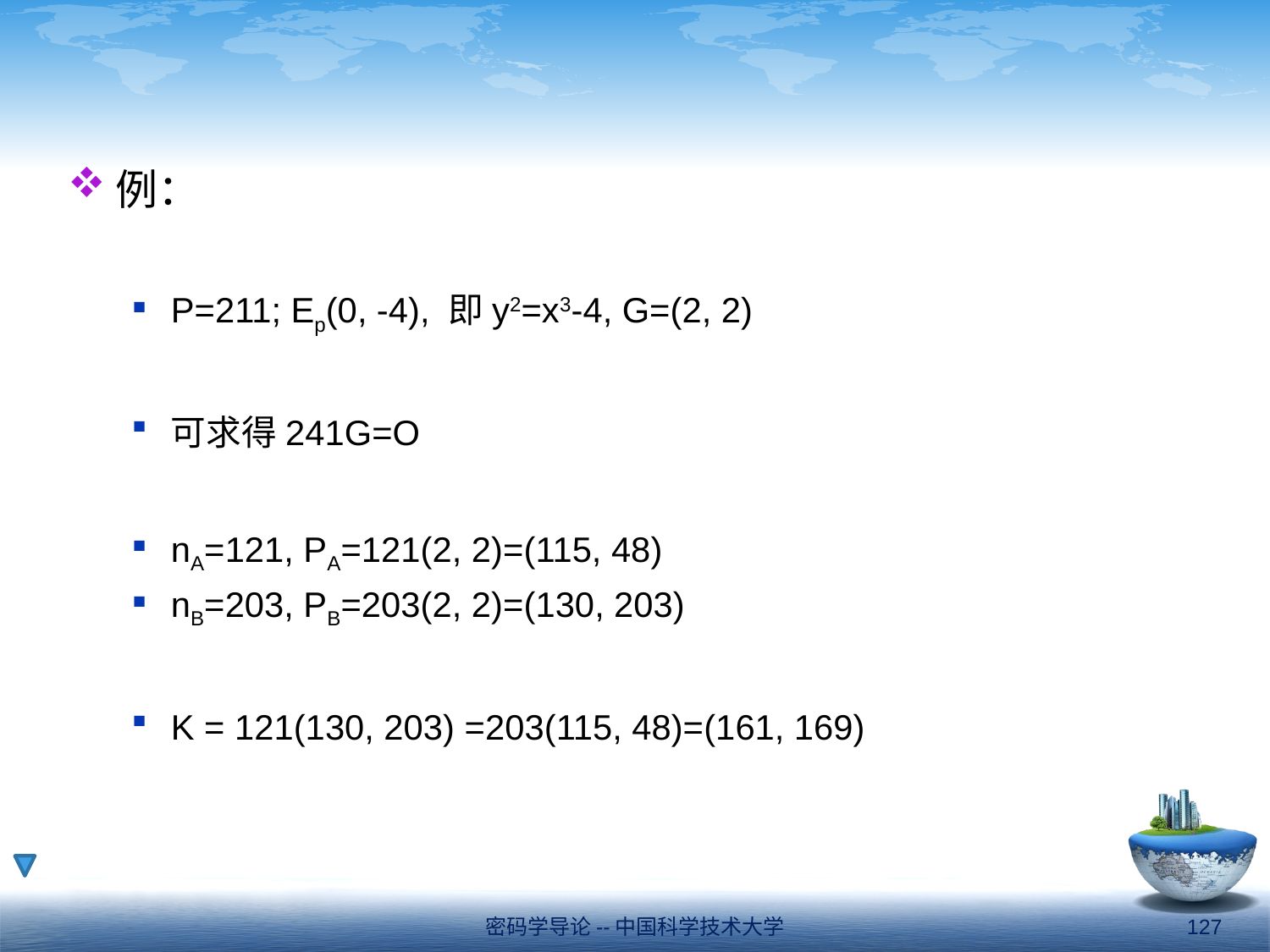

例：

P=211; Ep(0, -4), 即y2=x3-4, G=(2, 2)

可求得241G=O

nA=121, PA=121(2, 2)=(115, 48)
nB=203, PB=203(2, 2)=(130, 203)

K = 121(130, 203) =203(115, 48)=(161, 169)

密码学导论--中国科学技术大学
127